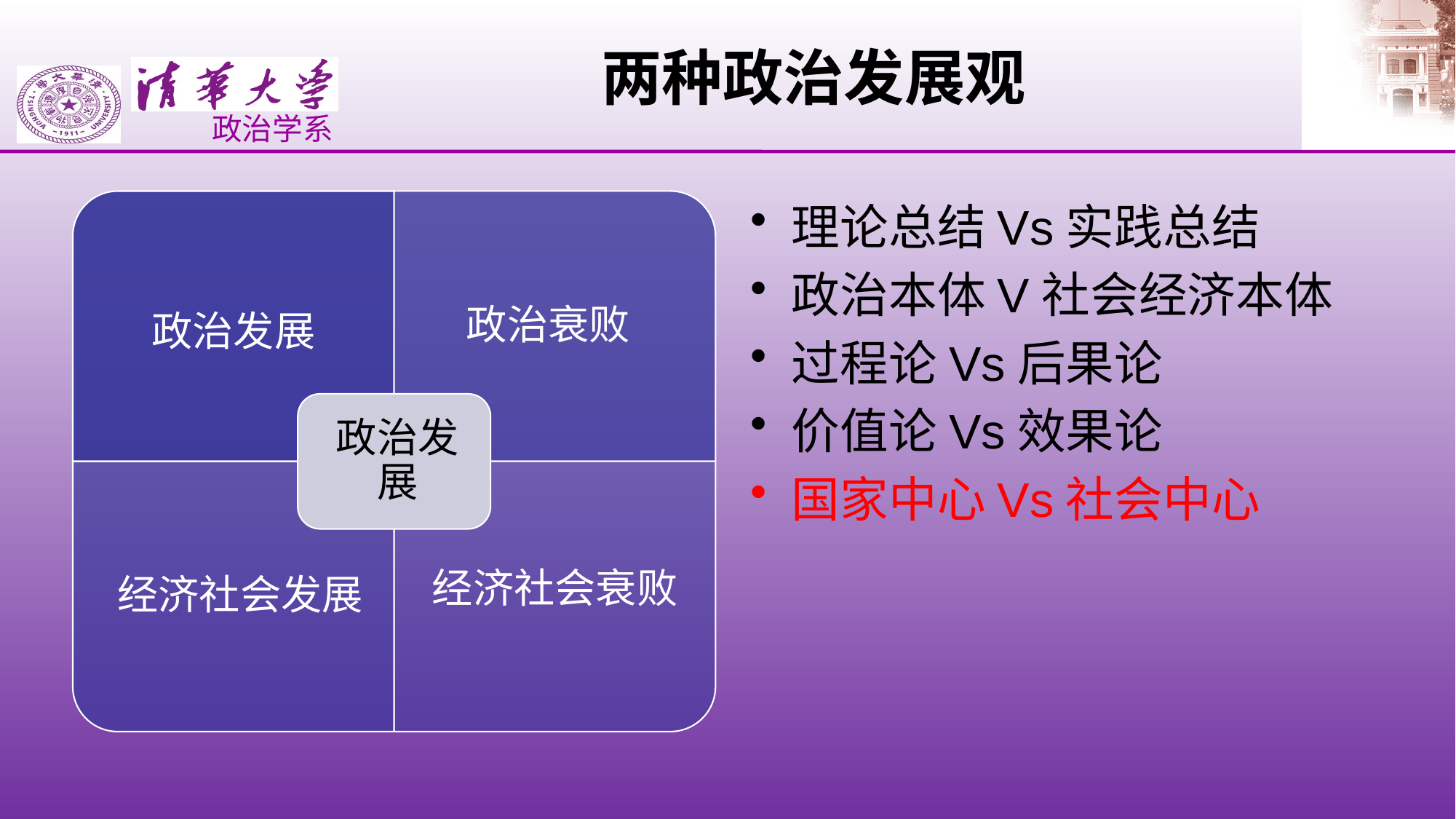

# 两种政治发展观
政治发展
政治衰败
经济社会发展
经济社会衰败
政治发展
理论总结Vs实践总结
政治本体V社会经济本体
过程论Vs后果论
价值论Vs效果论
国家中心Vs社会中心